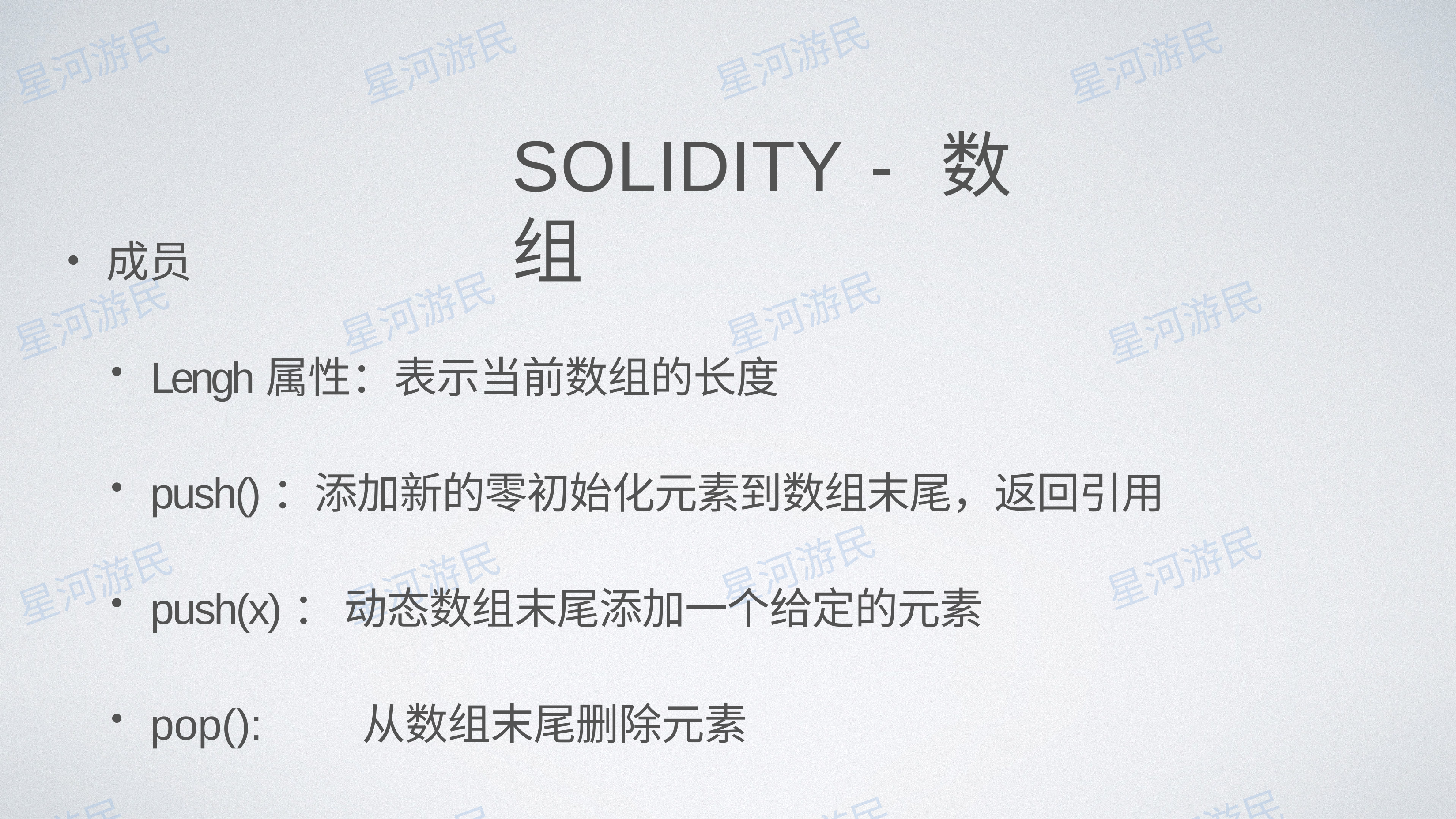

# SOLIDITY - 数组
成员
Lengh属性：表示当前数组的⻓度
push()：添加新的零初始化元素到数组末尾，返回引⽤
push(x)： 动态数组末尾添加⼀个给定的元素
pop():	从数组末尾删除元素